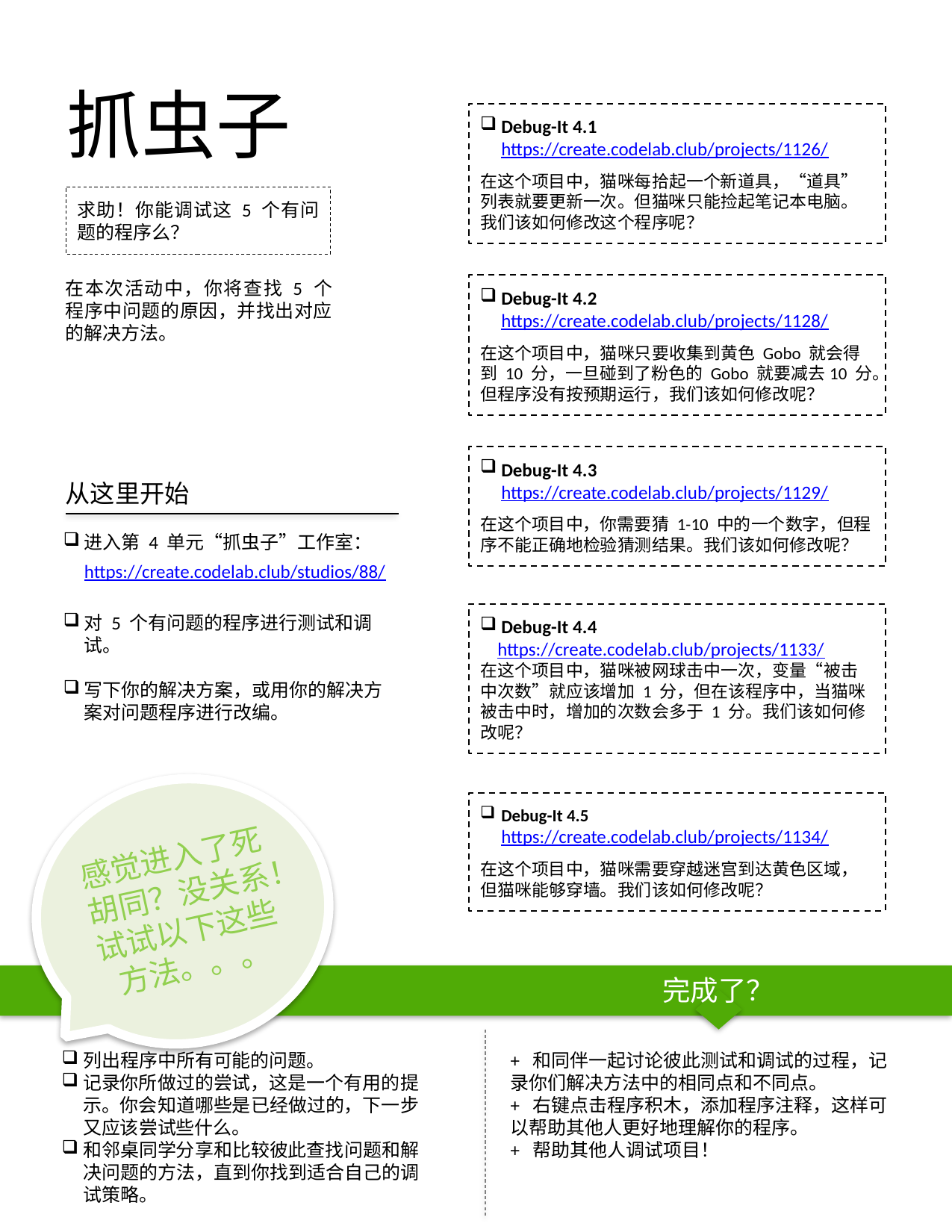

抓虫子
Debug-It 4.1 https://create.codelab.club/projects/1126/

在这个项目中，猫咪每拾起一个新道具，“道具”列表就要更新一次。但猫咪只能捡起笔记本电脑。我们该如何修改这个程序呢？
Debug-It 4.2 https://create.codelab.club/projects/1128/

在这个项目中，猫咪只要收集到黄色 Gobo 就会得到 10 分，一旦碰到了粉色的 Gobo 就要减去10 分。但程序没有按预期运行，我们该如何修改呢？
Debug-It 4.3 https://create.codelab.club/projects/1129/

在这个项目中，你需要猜 1-10 中的一个数字，但程序不能正确地检验猜测结果。我们该如何修改呢？
Debug-It 4.4
    https://create.codelab.club/projects/1133/
在这个项目中，猫咪被网球击中一次，变量“被击中次数”就应该增加 1 分，但在该程序中，当猫咪被击中时，增加的次数会多于 1 分。我们该如何修改呢？
Debug-It 4.5 https://create.codelab.club/projects/1134/

在这个项目中，猫咪需要穿越迷宫到达黄色区域，但猫咪能够穿墙。我们该如何修改呢？
求助！你能调试这 5 个有问题的程序么？
在本次活动中，你将查找 5 个程序中问题的原因，并找出对应的解决方法。
从这里开始
进入第 4 单元“抓虫子”工作室：
https://create.codelab.club/studios/88/

对 5 个有问题的程序进行测试和调试。

写下你的解决方案，或用你的解决方案对问题程序进行改编。
感觉进入了死胡同？没关系！试试以下这些方法。。。

完成了？

列出程序中所有可能的问题。
记录你所做过的尝试，这是一个有用的提示。你会知道哪些是已经做过的，下一步又应该尝试些什么。
和邻桌同学分享和比较彼此查找问题和解决问题的方法，直到你找到适合自己的调试策略。
+  和同伴一起讨论彼此测试和调试的过程，记录你们解决方法中的相同点和不同点。
+  右键点击程序积木，添加程序注释，这样可以帮助其他人更好地理解你的程序。
+  帮助其他人调试项目！